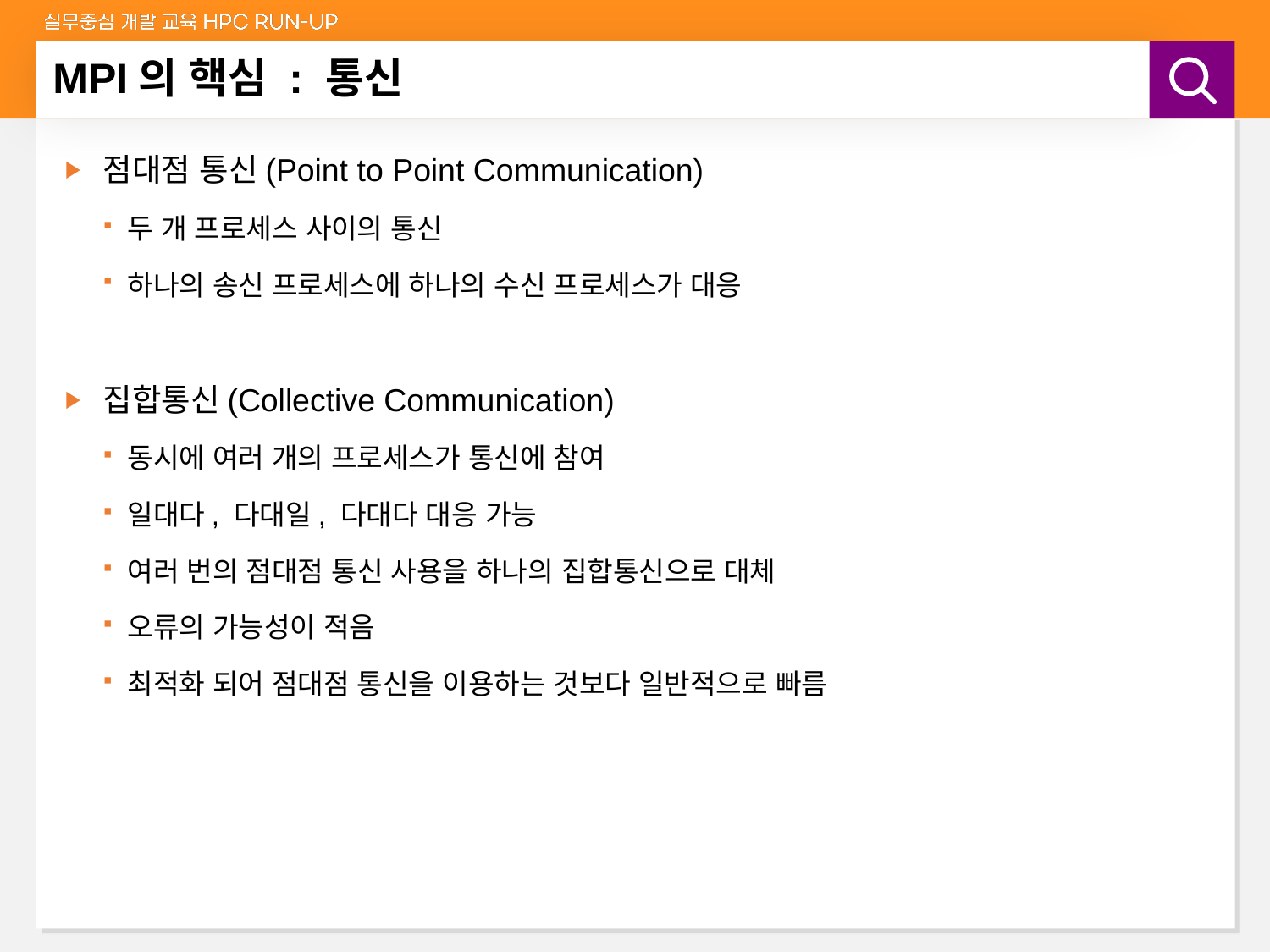

# MPI의 핵심 : 통신
점대점 통신(Point to Point Communication)
두 개 프로세스 사이의 통신
하나의 송신 프로세스에 하나의 수신 프로세스가 대응

집합통신(Collective Communication)
동시에 여러 개의 프로세스가 통신에 참여
일대다, 다대일, 다대다 대응 가능
여러 번의 점대점 통신 사용을 하나의 집합통신으로 대체
오류의 가능성이 적음
최적화 되어 점대점 통신을 이용하는 것보다 일반적으로 빠름